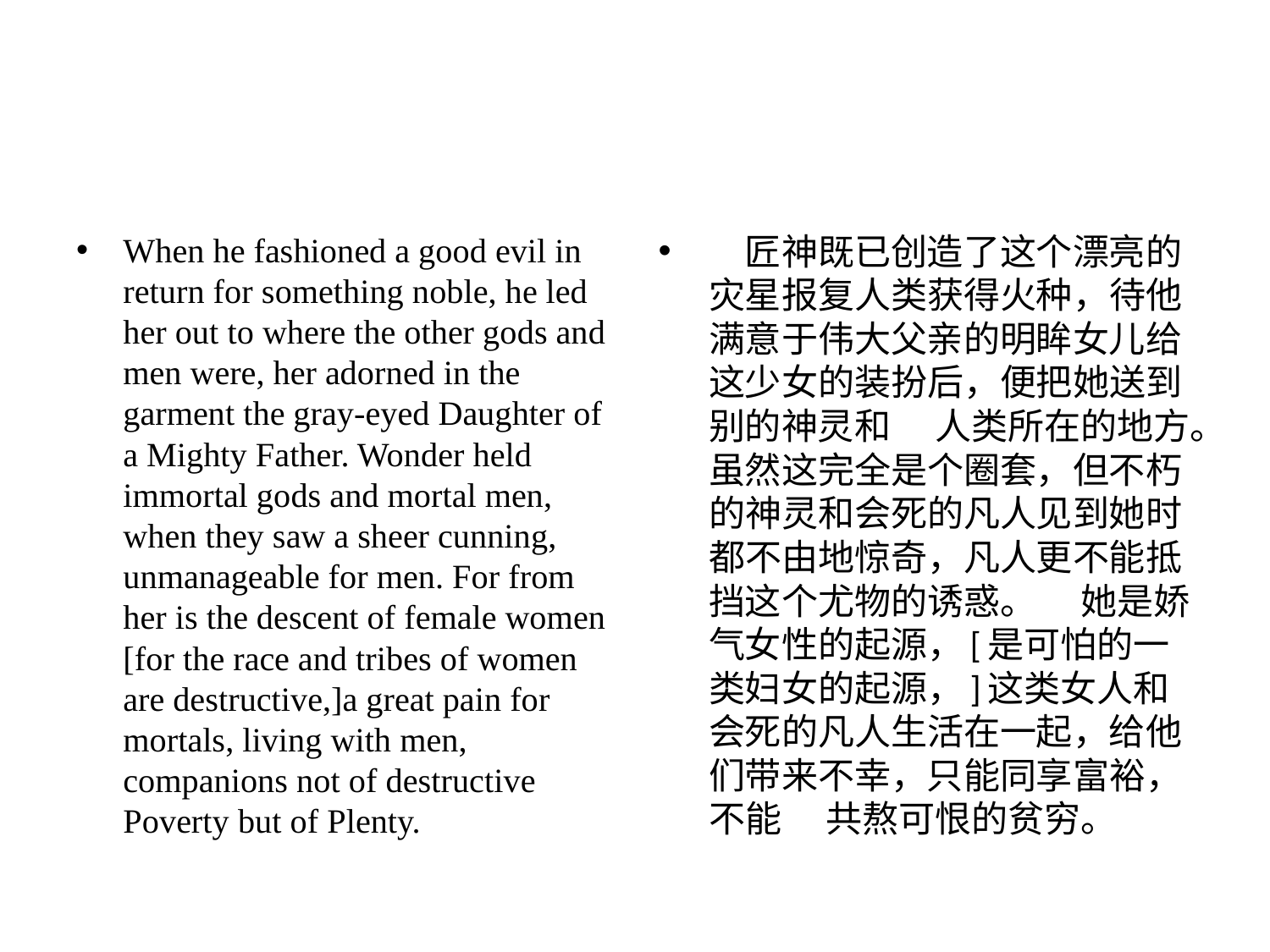

#
When he fashioned a good evil in return for something noble, he led her out to where the other gods and men were, her adorned in the garment the gray-eyed Daughter of a Mighty Father. Wonder held immortal gods and mortal men, when they saw a sheer cunning, unmanageable for men. For from her is the descent of female women [for the race and tribes of women are destructive,]a great pain for mortals, living with men, companions not of destructive Poverty but of Plenty.
　匠神既已创造了这个漂亮的灾星报复⼈类获得⽕种，待他满意于伟⼤⽗亲的明眸⼥⼉给这少⼥的装扮后，便把她送到别的神灵和 　⼈类所在的地⽅。虽然这完全是个圈套，但不朽的神灵和会死的凡⼈见到她时都不由地惊奇，凡⼈更不能抵挡这个尤物的诱惑。 　她是娇⽓⼥性的起源，[是可怕的⼀类妇⼥的起源，]这类⼥⼈和会死的凡⼈⽣活在⼀起，给他们带来不幸，只能同享富裕，不能 　共熬可恨的贫穷。